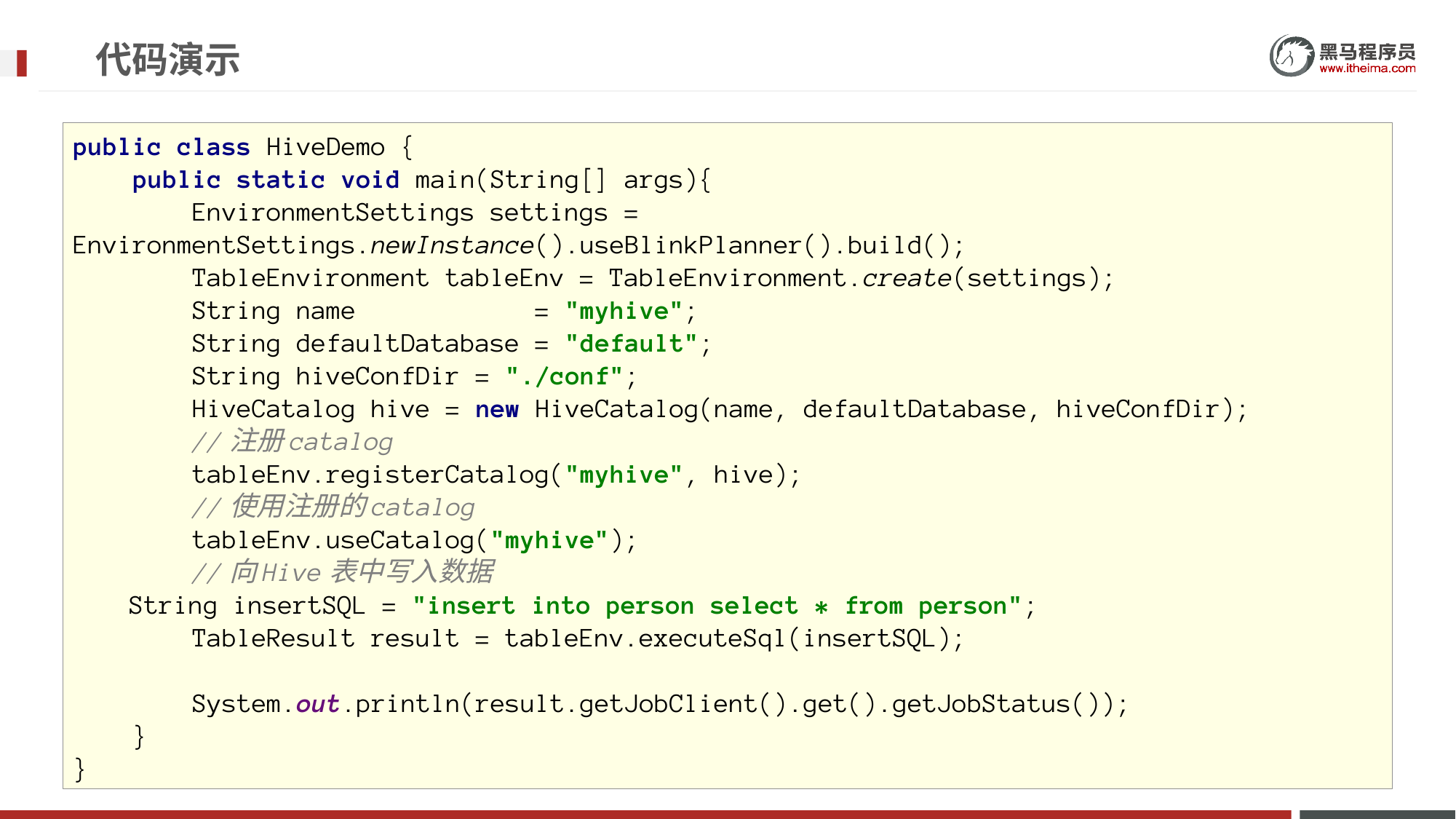

# 代码演示
public class HiveDemo {
    public static void main(String[] args){
        EnvironmentSettings settings = EnvironmentSettings.newInstance().useBlinkPlanner().build();
        TableEnvironment tableEnv = TableEnvironment.create(settings);
        String name            = "myhive";
        String defaultDatabase = "default";
        String hiveConfDir = "./conf";
        HiveCatalog hive = new HiveCatalog(name, defaultDatabase, hiveConfDir);
        //注册catalog
        tableEnv.registerCatalog("myhive", hive);
        //使用注册的catalog
        tableEnv.useCatalog("myhive");
        //向Hive表中写入数据
        String insertSQL = "insert into person select * from person";
        TableResult result = tableEnv.executeSql(insertSQL);
        System.out.println(result.getJobClient().get().getJobStatus());
    }
}